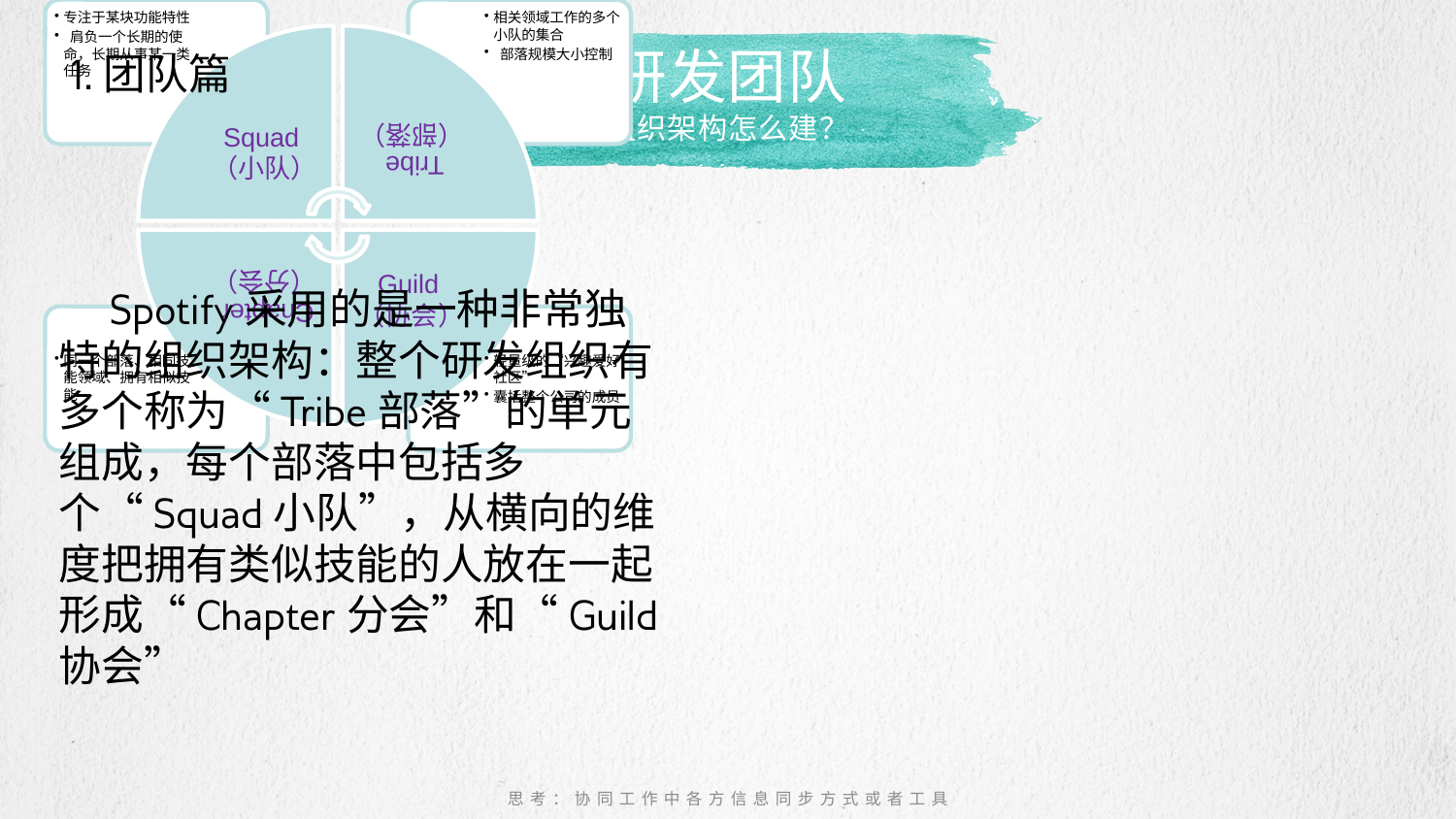

# 研发团队 组织架构怎么建？
1.团队篇
Squad（小队）
Tribe（部落）
Guild（协会）
Chapter（分会）
专注于某块功能特性
 肩负一个长期的使命，长期从事某一类任务
相关领域工作的多个小队的集合
 部落规模大小控制
轻量级的“兴趣爱好社区”
囊括整个公司的成员
同一个部落、相同技能领域、拥有相似技能
    Spotify采用的是一种非常独特的组织架构：整个研发组织有多个称为“Tribe部落”的单元组成，每个部落中包括多个“Squad小队”，从横向的维度把拥有类似技能的人放在一起形成“Chapter分会”和“Guild协会”

4
思考：协同工作中各方信息同步方式或者工具